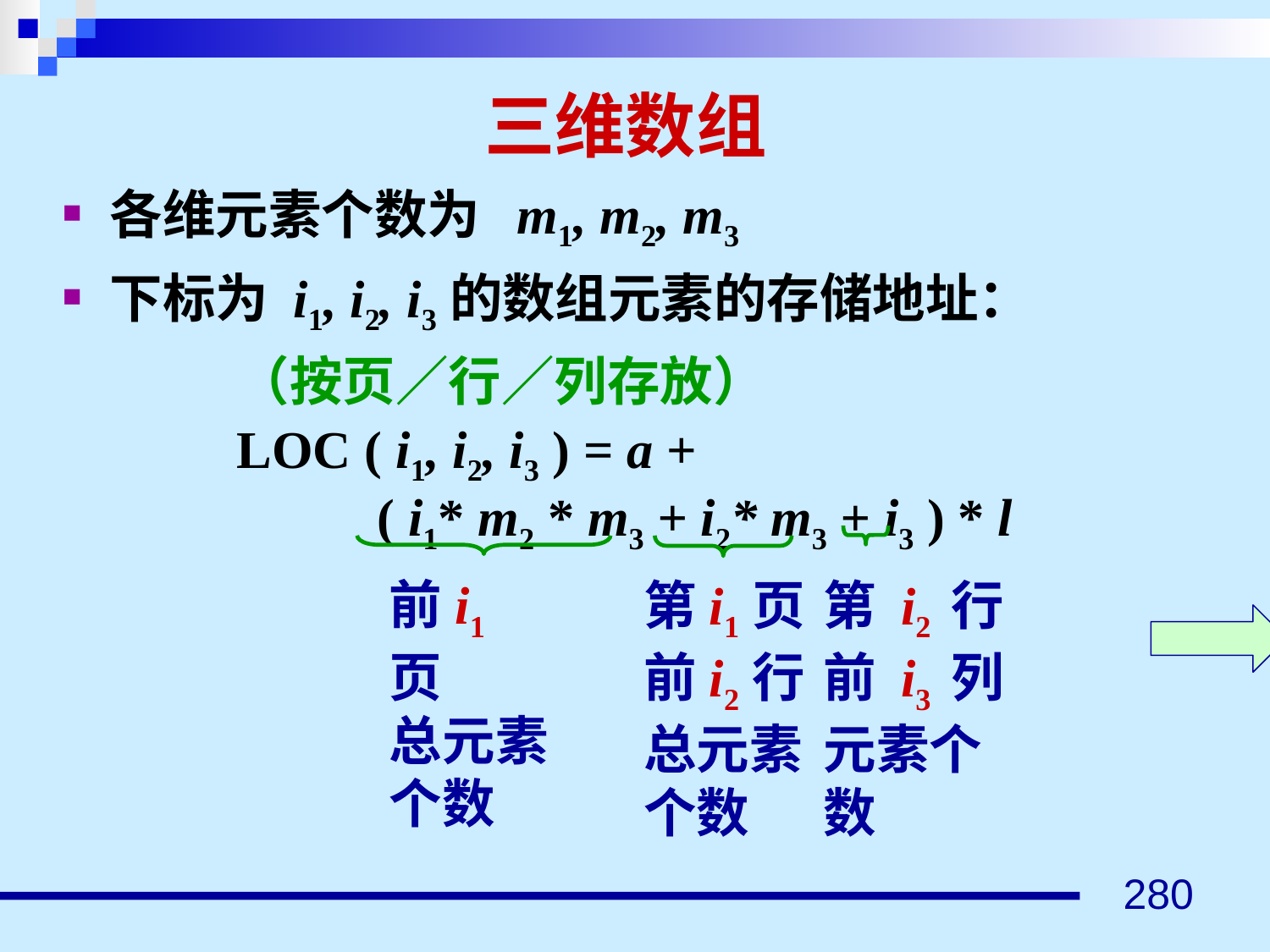

# 三维数组
各维元素个数为  m1, m2, m3
下标为 i1, i2, i3的数组元素的存储地址：
		（按页／行／列存放）
		LOC ( i1, i2, i3 ) = a +
			 ( i1* m2 * m3 + i2* m3 + i3 ) * l

前i1页
总元素
个数
第i1页
前i2行
总元素
个数
第 i2 行
前 i3 列
元素个
数

280